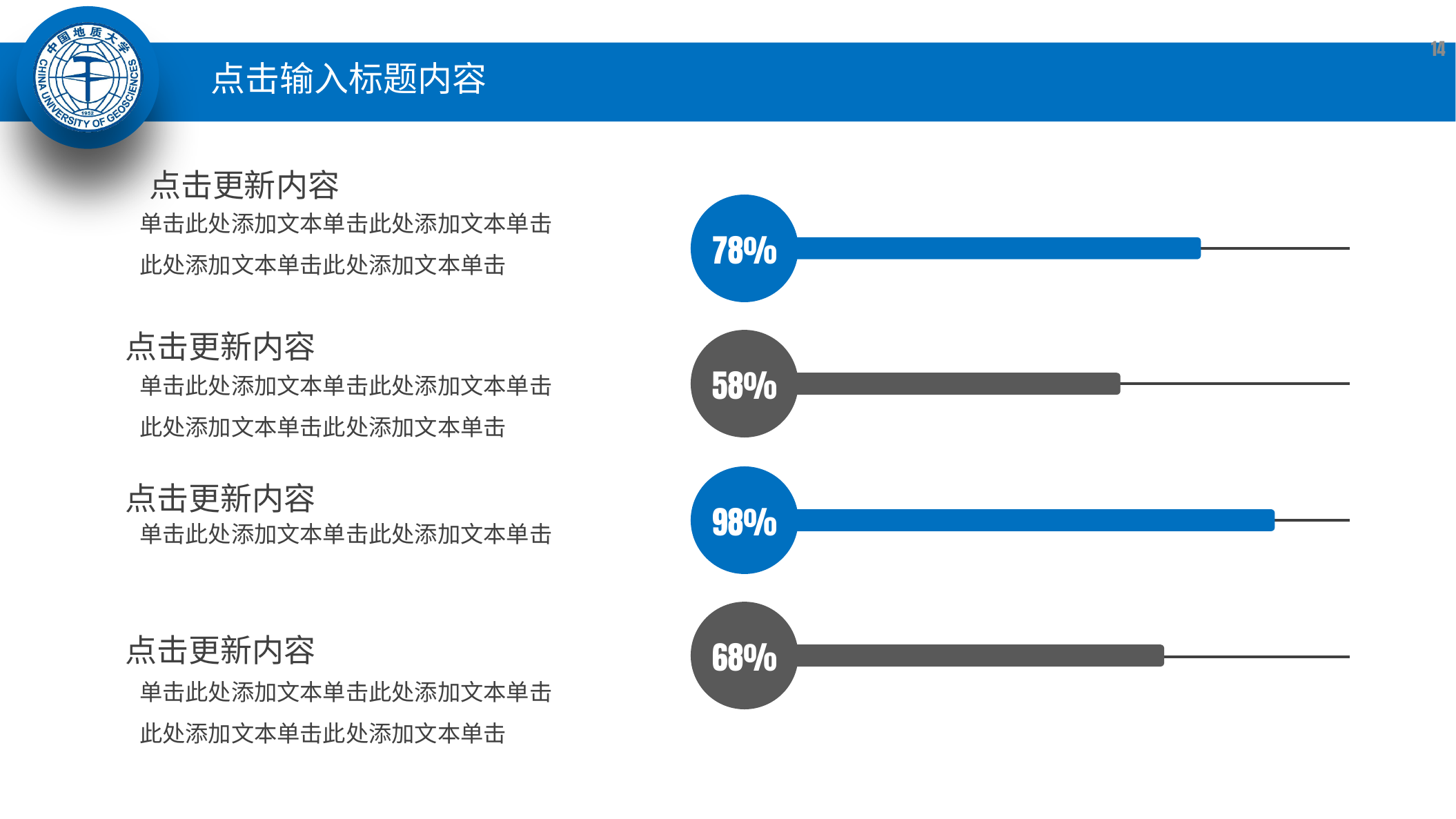

14
点击输入标题内容
点击更新内容
单击此处添加文本单击此处添加文本单击此处添加文本单击此处添加文本单击

78%
点击更新内容

单击此处添加文本单击此处添加文本单击此处添加文本单击此处添加文本单击
58%
点击更新内容

单击此处添加文本单击此处添加文本单击
98%

点击更新内容
68%
单击此处添加文本单击此处添加文本单击此处添加文本单击此处添加文本单击